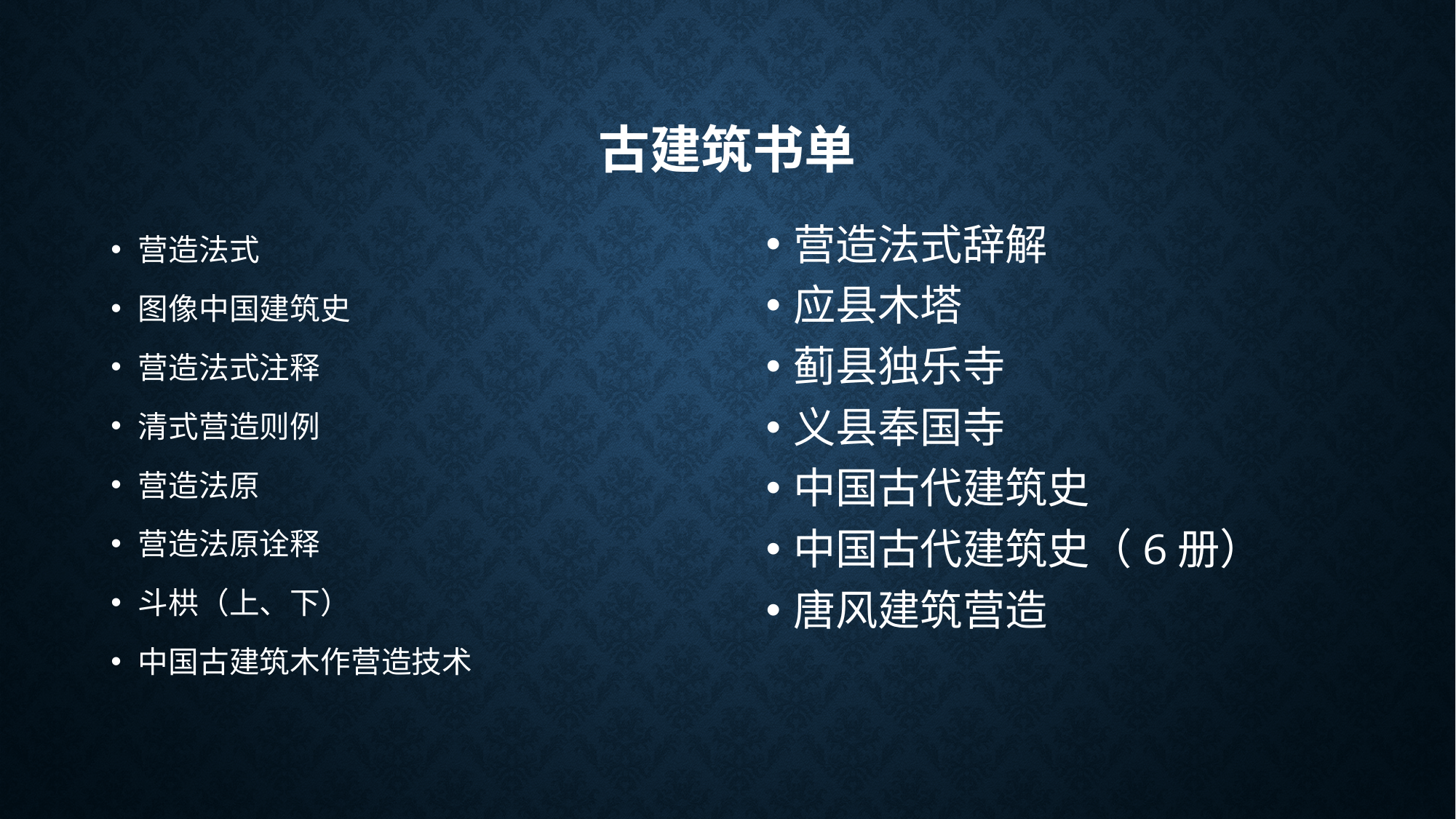

# 古建筑书单
营造法式
图像中国建筑史
营造法式注释
清式营造则例
营造法原
营造法原诠释
斗栱（上、下）
中国古建筑木作营造技术

营造法式辞解
应县木塔
蓟县独乐寺
义县奉国寺
中国古代建筑史
中国古代建筑史（6册）
唐风建筑营造